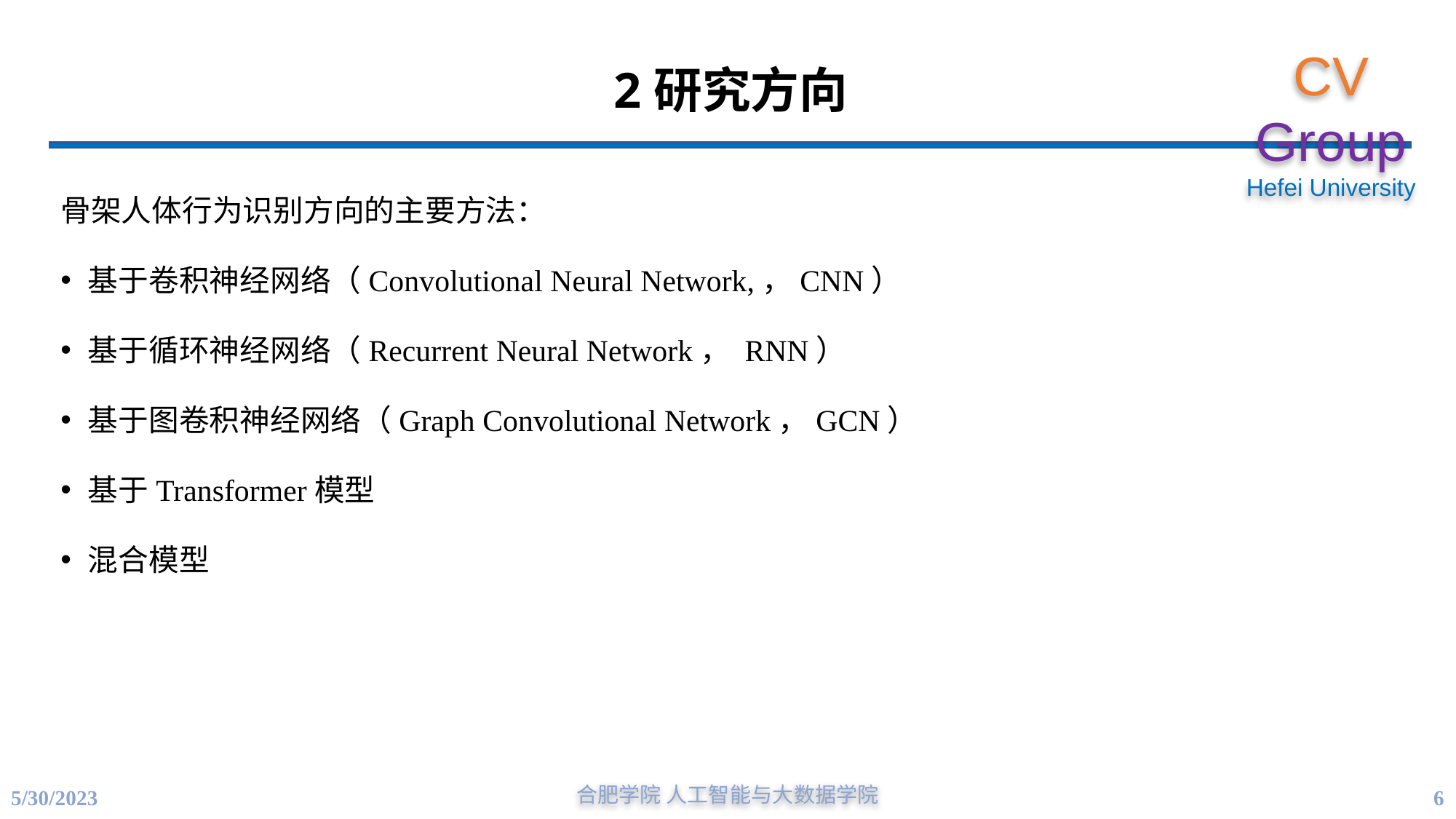

# 2研究方向
骨架人体行为识别方向的主要方法：
基于卷积神经网络（Convolutional Neural Network,，CNN）
基于循环神经网络（Recurrent Neural Network， RNN）
基于图卷积神经网络（Graph Convolutional Network，GCN）
基于Transformer模型
混合模型

合肥学院 人工智能与大数据学院
6
5/30/2023